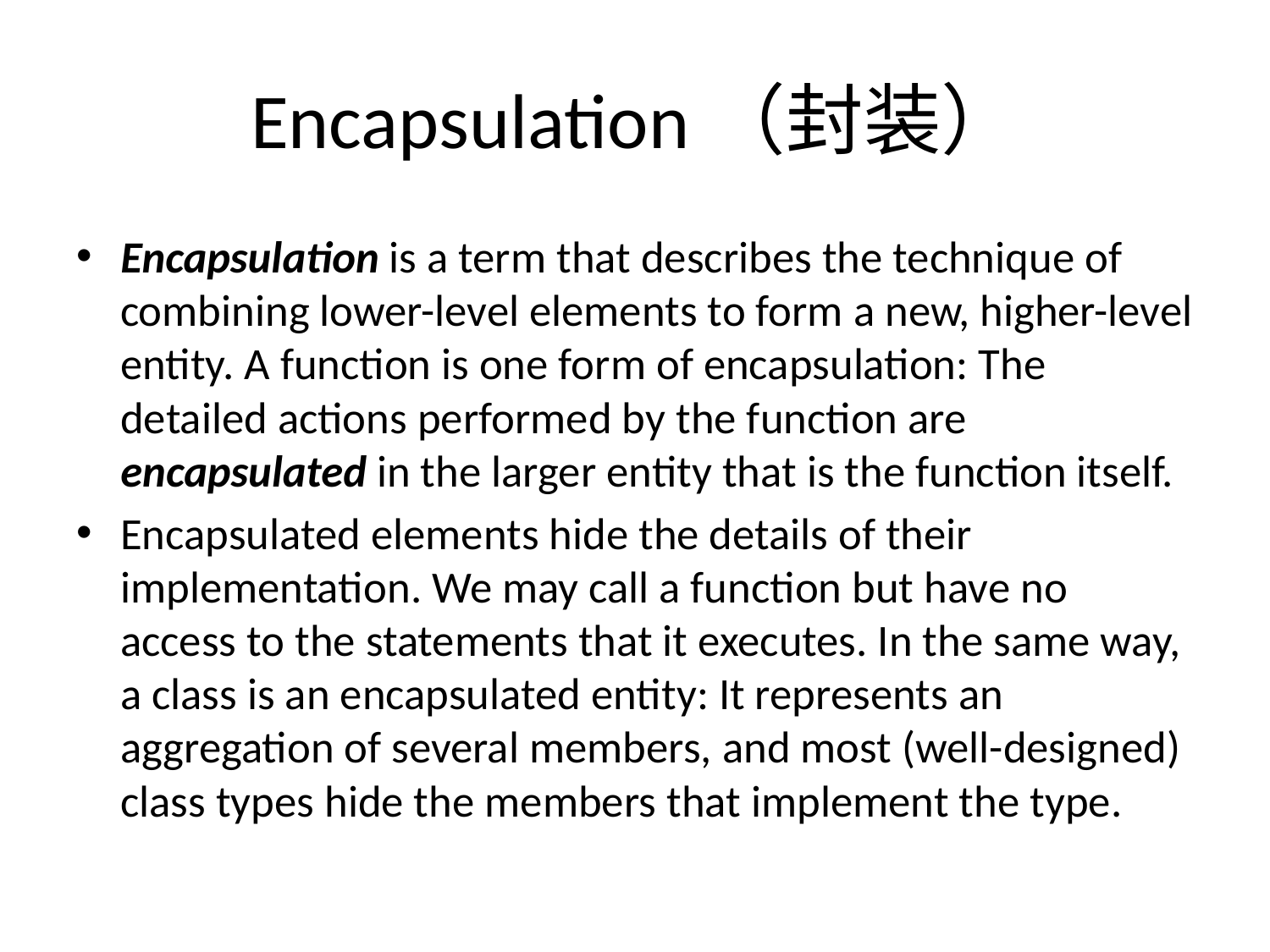

# Encapsulation（封装）
Encapsulation is a term that describes the technique of combining lower-level elements to form a new, higher-level entity. A function is one form of encapsulation: The detailed actions performed by the function are encapsulated in the larger entity that is the function itself.
Encapsulated elements hide the details of their implementation. We may call a function but have no access to the statements that it executes. In the same way, a class is an encapsulated entity: It represents an aggregation of several members, and most (well-designed) class types hide the members that implement the type.